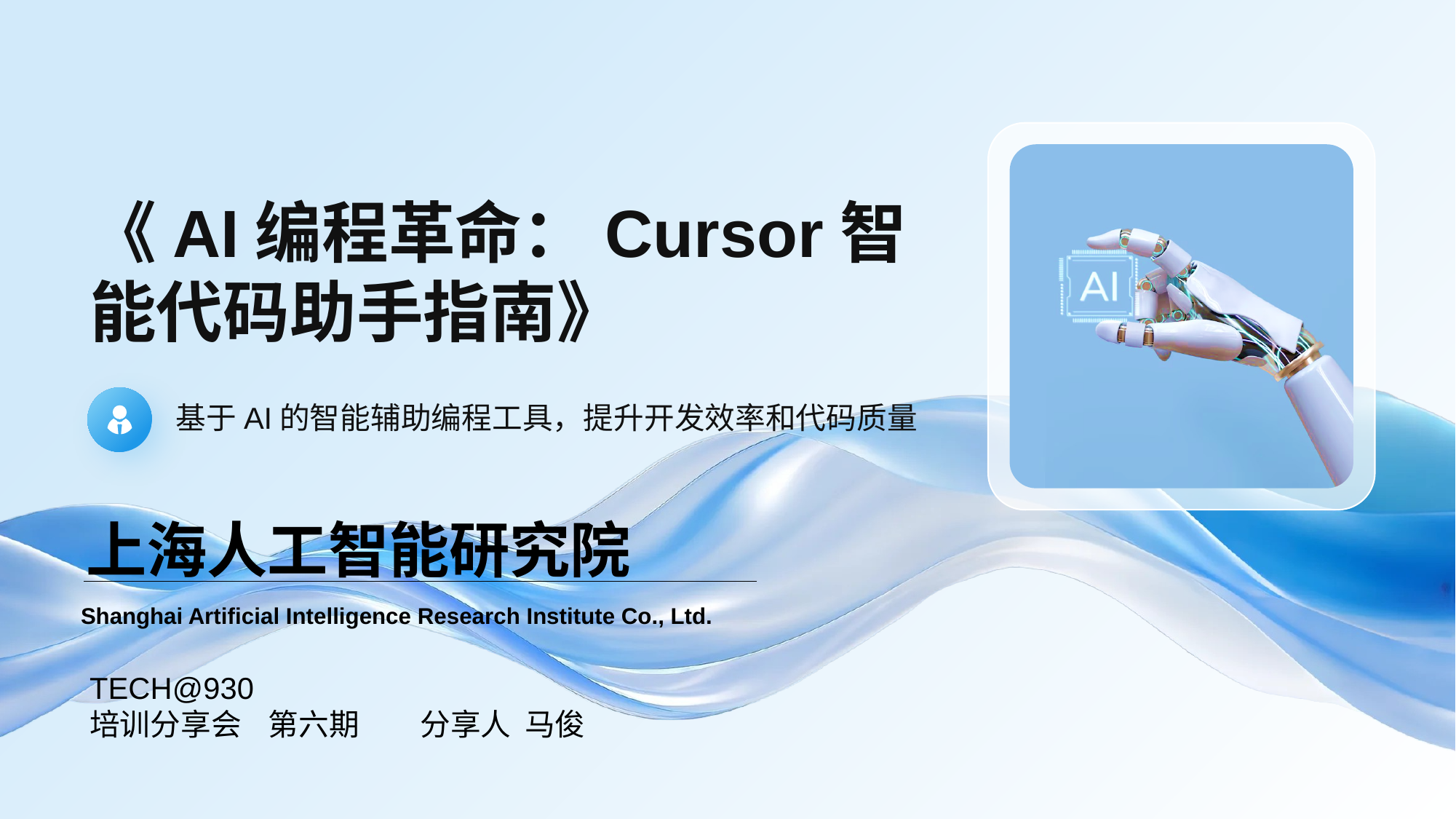

# 《AI编程革命：Cursor智能代码助手指南》
基于AI的智能辅助编程工具，提升开发效率和代码质量
上海人工智能研究院
Shanghai Artificial Intelligence Research Institute Co., Ltd.

TECH@930
培训分享会    第六期         分享人  马俊